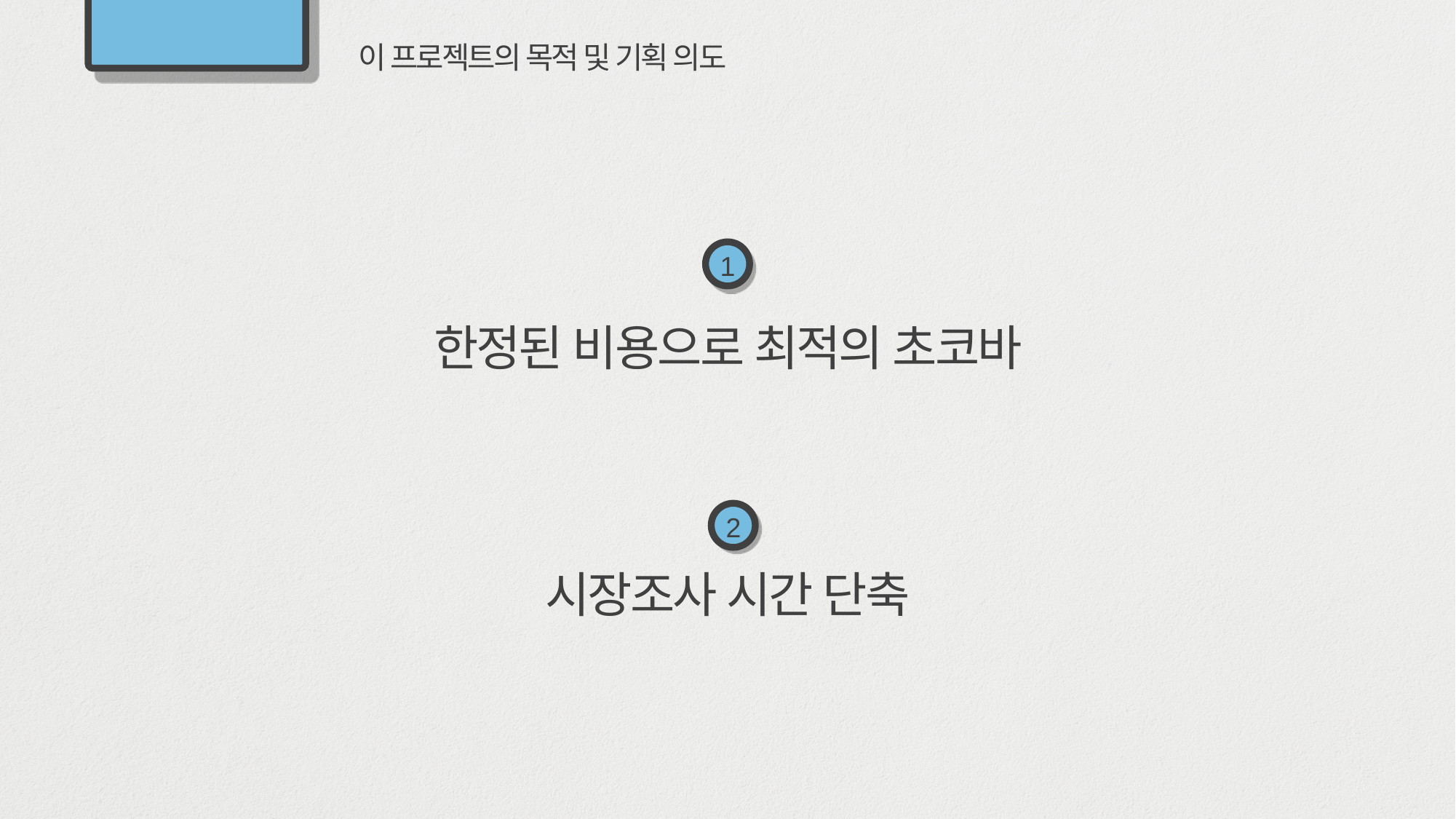

목표와 목적
이 프로젝트의 목적 및 기획 의도

1
한정된 비용으로 최적의 초코바

2
시장조사 시간 단축